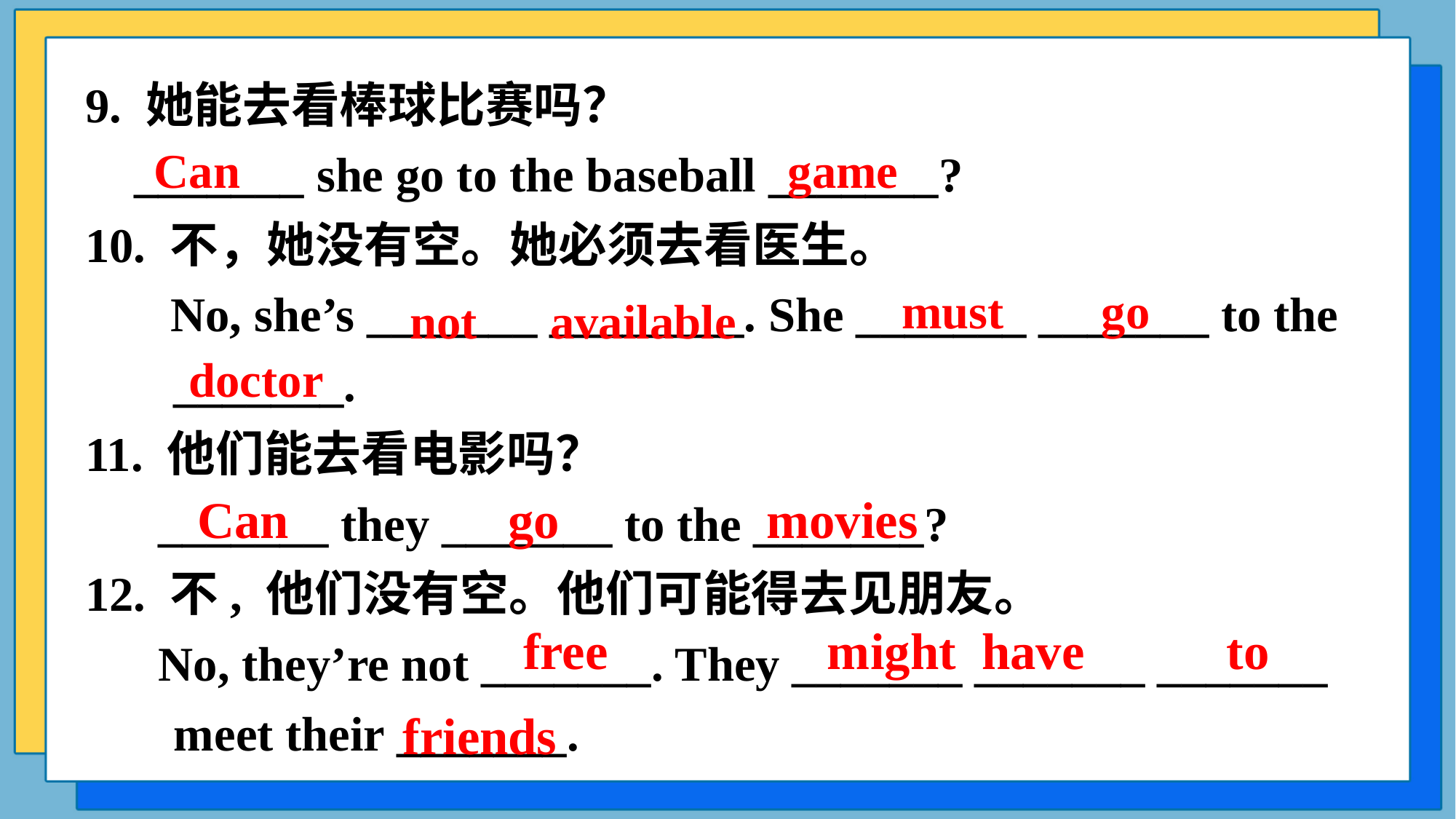

9. 她能去看棒球比赛吗？
    _______ she go to the baseball _______?
10. 不，她没有空。她必须去看医生。
       No, she’s _______ ________. She _______ _______ to the _______.
11. 他们能去看电影吗？
      _______ they _______ to the _______?
12. 不, 他们没有空。他们可能得去见朋友。
      No, they’re not _______. They _______ _______ _______ meet their _______.
Can                                             game
must        go
  not      available
doctor
 Can                 go                movies
free                 might  have           to
friends